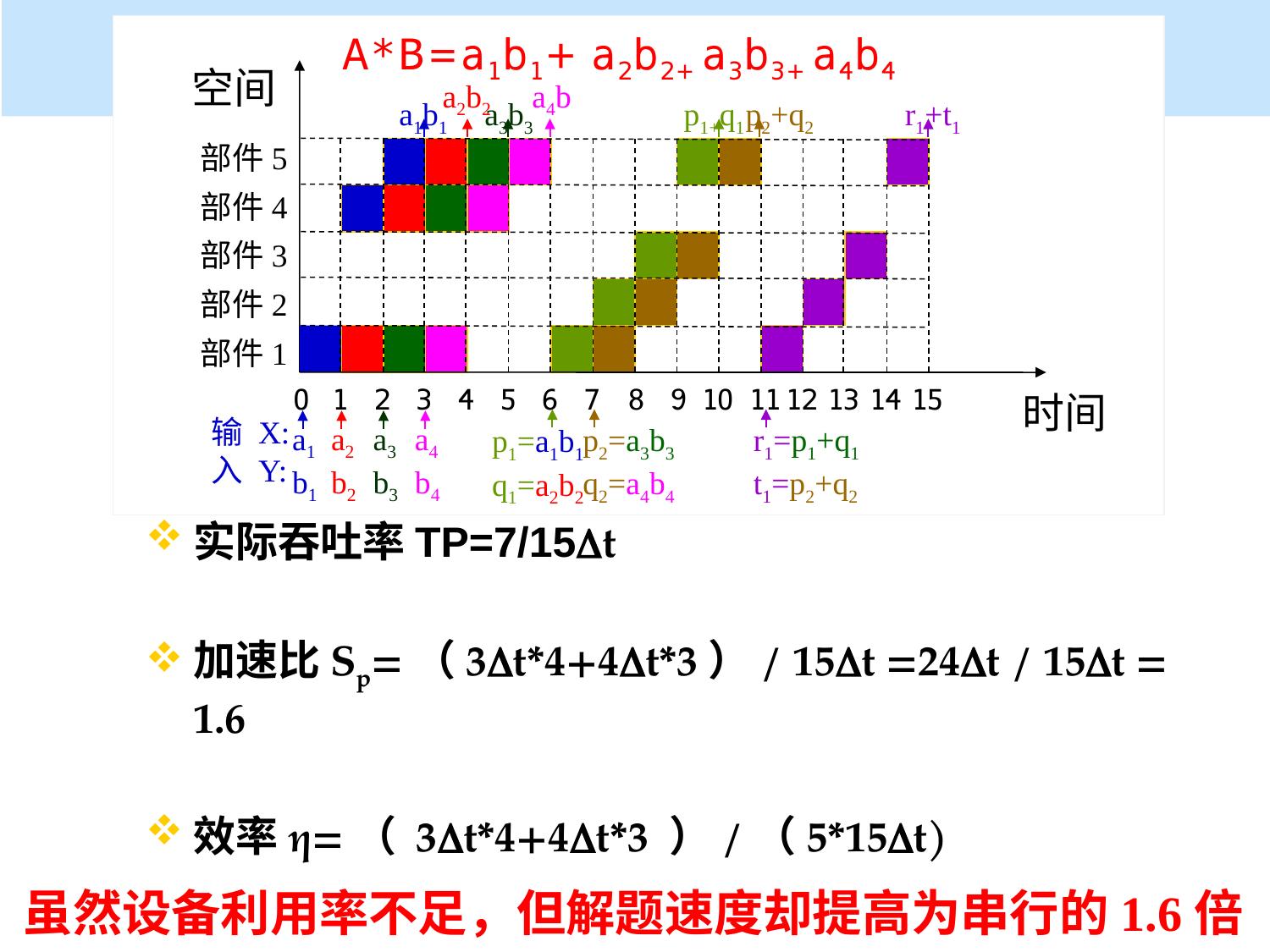

A*B=a1b1+ a2b2+ a3b3+ a4b4
空间

a2b2
a4b4
a1b1
a3b3
p1+q1
p2+q2
r1+t1
部件5

部件4

部件3

部件2

部件1

11
0
1
2
3
4
5
6
7
8
9
10
12
13
14
15
时间
输 X:
入 Y:
p1=a1b1
q1=a2b2
p2=a3b3
q2=a4b4
r1=p1+q1
t1=p2+q2
a1
b1
a2
b2
a3
b3
a4
b4
实际吞吐率TP=7/15Δt

加速比Sp=（3Δt*4+4Δt*3）/ 15Δt =24Δt / 15Δt = 1.6

效率η=（ 3Δt*4+4Δt*3 ）/（5*15Δt)
               =0.32=32%
虽然设备利用率不足，但解题速度却提高为串行的1.6倍